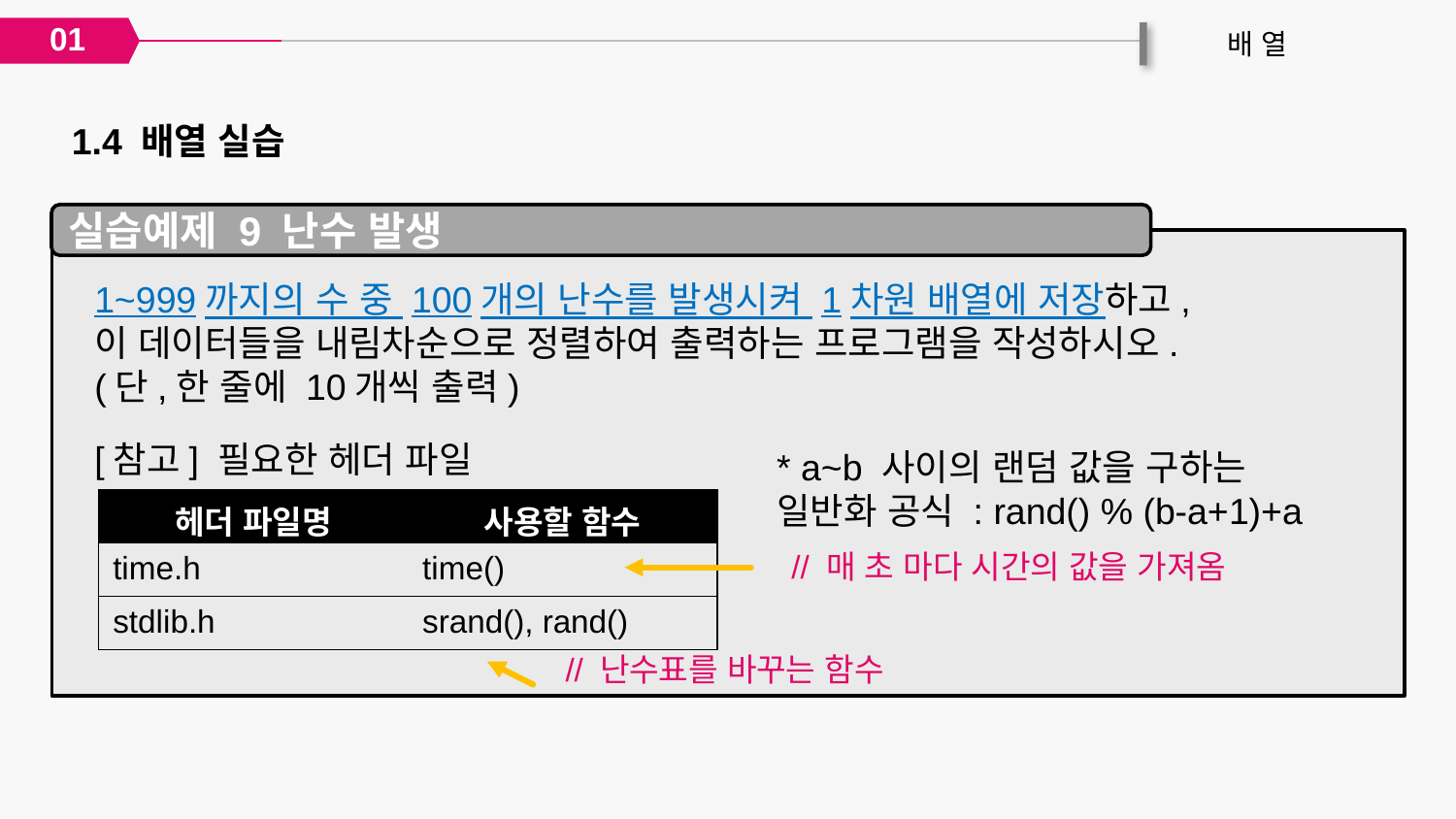

01

배 열

1.4 배열 실습
실습예제 9 난수 발생

1~999까지의 수 중 100개의 난수를 발생시켜 1차원 배열에 저장하고,
이 데이터들을 내림차순으로 정렬하여 출력하는 프로그램을 작성하시오.
(단,한 줄에 10개씩 출력)

[참고] 필요한 헤더 파일

* a~b 사이의 랜덤 값을 구하는
일반화 공식 : rand() % (b-a+1)+a
| 헤더 파일명 | 사용할 함수 |
| --- | --- |
| time.h | time() |
| stdlib.h | srand(), rand() |
// 매 초 마다 시간의 값을 가져옴
// 난수표를 바꾸는 함수